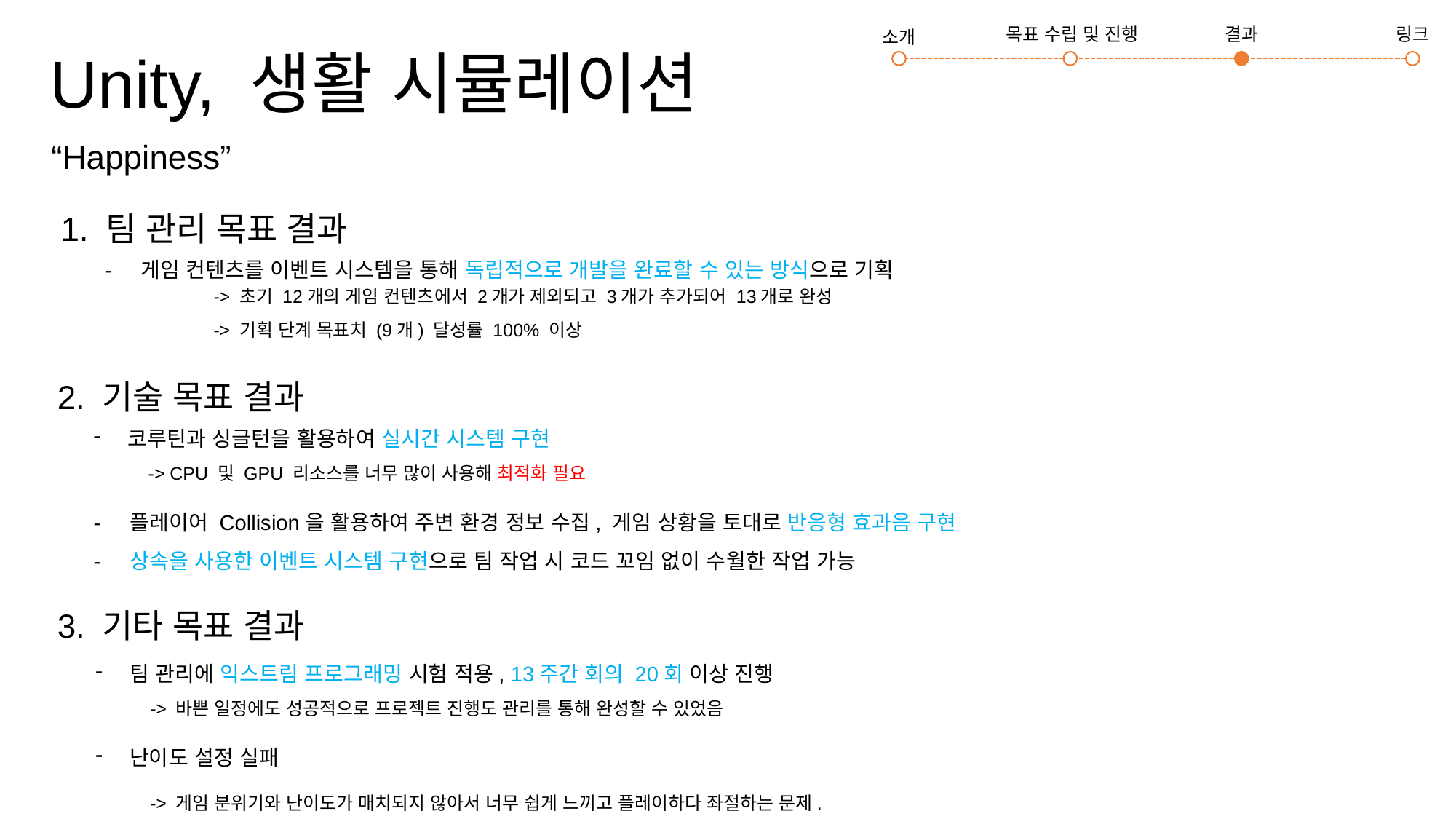

# Unity, 생활 시뮬레이션
링크
결과
목표 수립 및 진행
소개

“Happiness”
1. 팀 관리 목표 결과
-    게임 컨텐츠를 이벤트 시스템을 통해 독립적으로 개발을 완료할 수 있는 방식으로 기획
	-> 초기 12개의 게임 컨텐츠에서 2개가 제외되고 3개가 추가되어 13개로 완성
	-> 기획 단계 목표치 (9개) 달성률 100% 이상
2. 기술 목표 결과
코루틴과 싱글턴을 활용하여 실시간 시스템 구현
-> CPU 및 GPU 리소스를 너무 많이 사용해 최적화 필요
-    플레이어 Collision을 활용하여 주변 환경 정보 수집, 게임 상황을 토대로 반응형 효과음 구현
-    상속을 사용한 이벤트 시스템 구현으로 팀 작업 시 코드 꼬임 없이 수월한 작업 가능
3. 기타 목표 결과
팀 관리에 익스트림 프로그래밍 시험 적용, 13주간 회의 20회 이상 진행
-> 바쁜 일정에도 성공적으로 프로젝트 진행도 관리를 통해 완성할 수 있었음
난이도 설정 실패
-> 게임 분위기와 난이도가 매치되지 않아서 너무 쉽게 느끼고 플레이하다 좌절하는 문제.